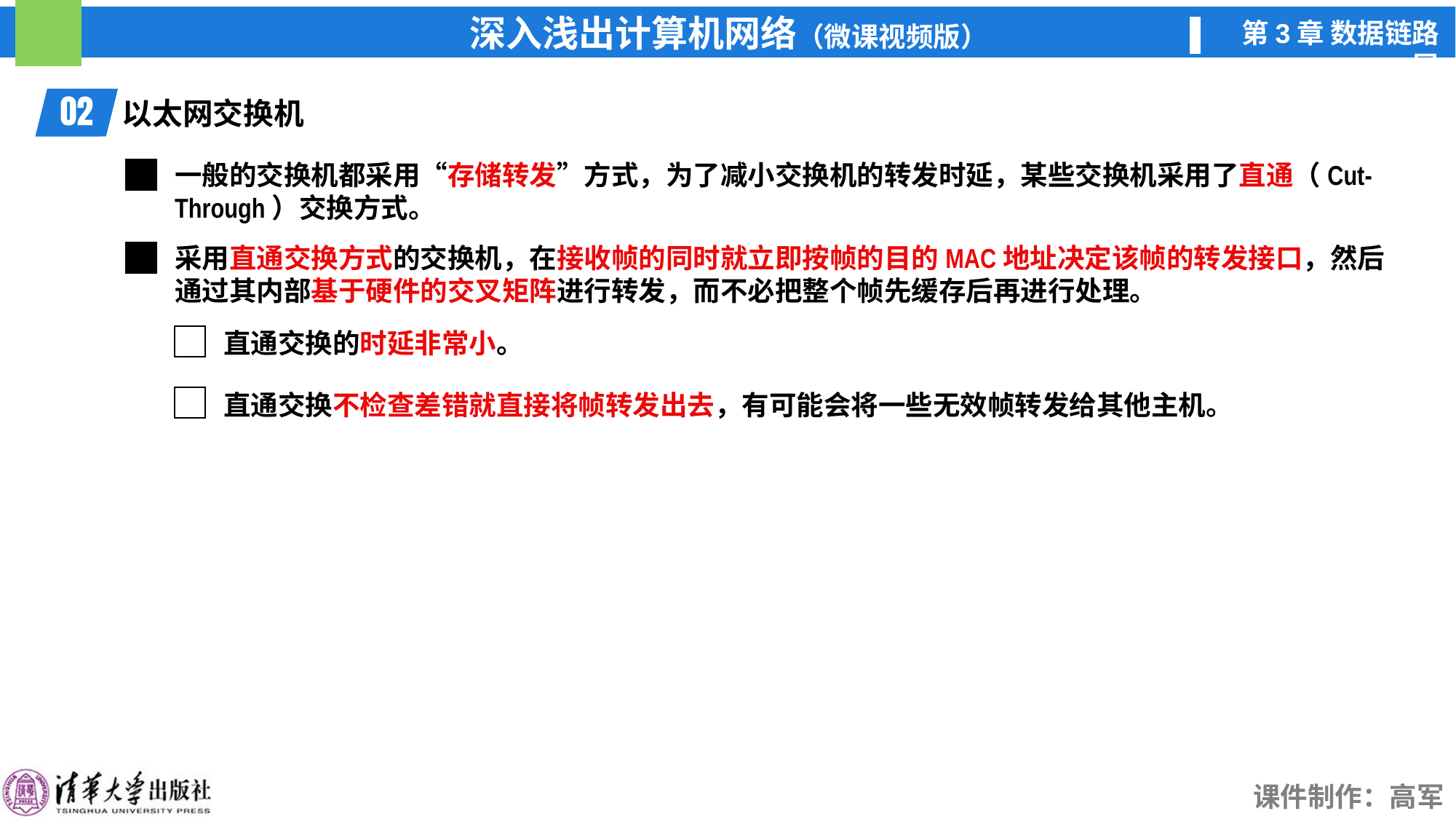

01
以太网交换机
02
一般的交换机都采用“存储转发”方式，为了减小交换机的转发时延，某些交换机采用了直通（Cut-Through）交换方式。

采用直通交换方式的交换机，在接收帧的同时就立即按帧的目的MAC地址决定该帧的转发接口，然后通过其内部基于硬件的交叉矩阵进行转发，而不必把整个帧先缓存后再进行处理。

直通交换的时延非常小。

直通交换不检查差错就直接将帧转发出去，有可能会将一些无效帧转发给其他主机。